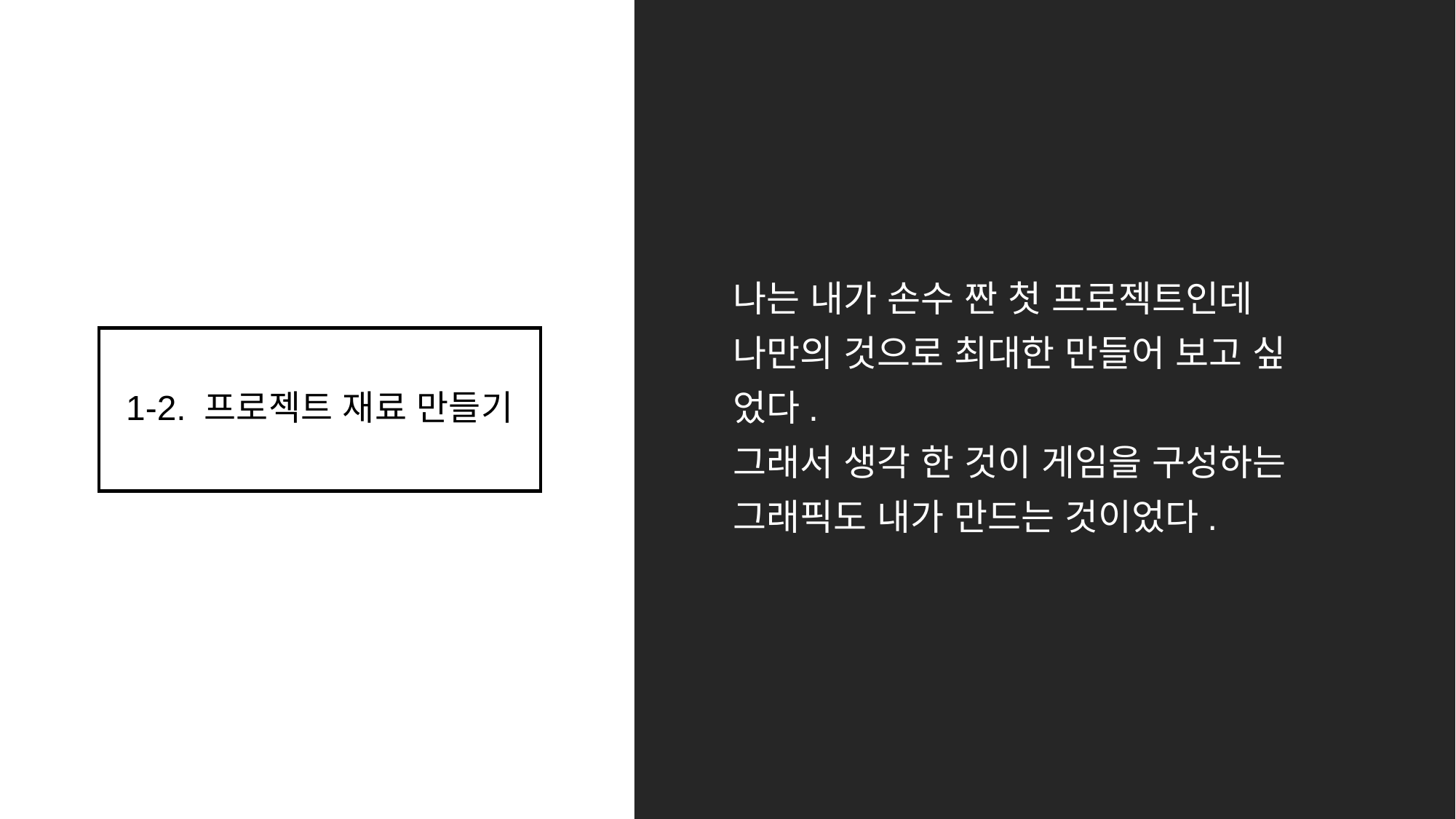

나는 내가 손수 짠 첫 프로젝트인데
나만의 것으로 최대한 만들어 보고 싶
었다.
그래서 생각 한 것이 게임을 구성하는
그래픽도 내가 만드는 것이었다.
# 1-2. 프로젝트 재료 만들기